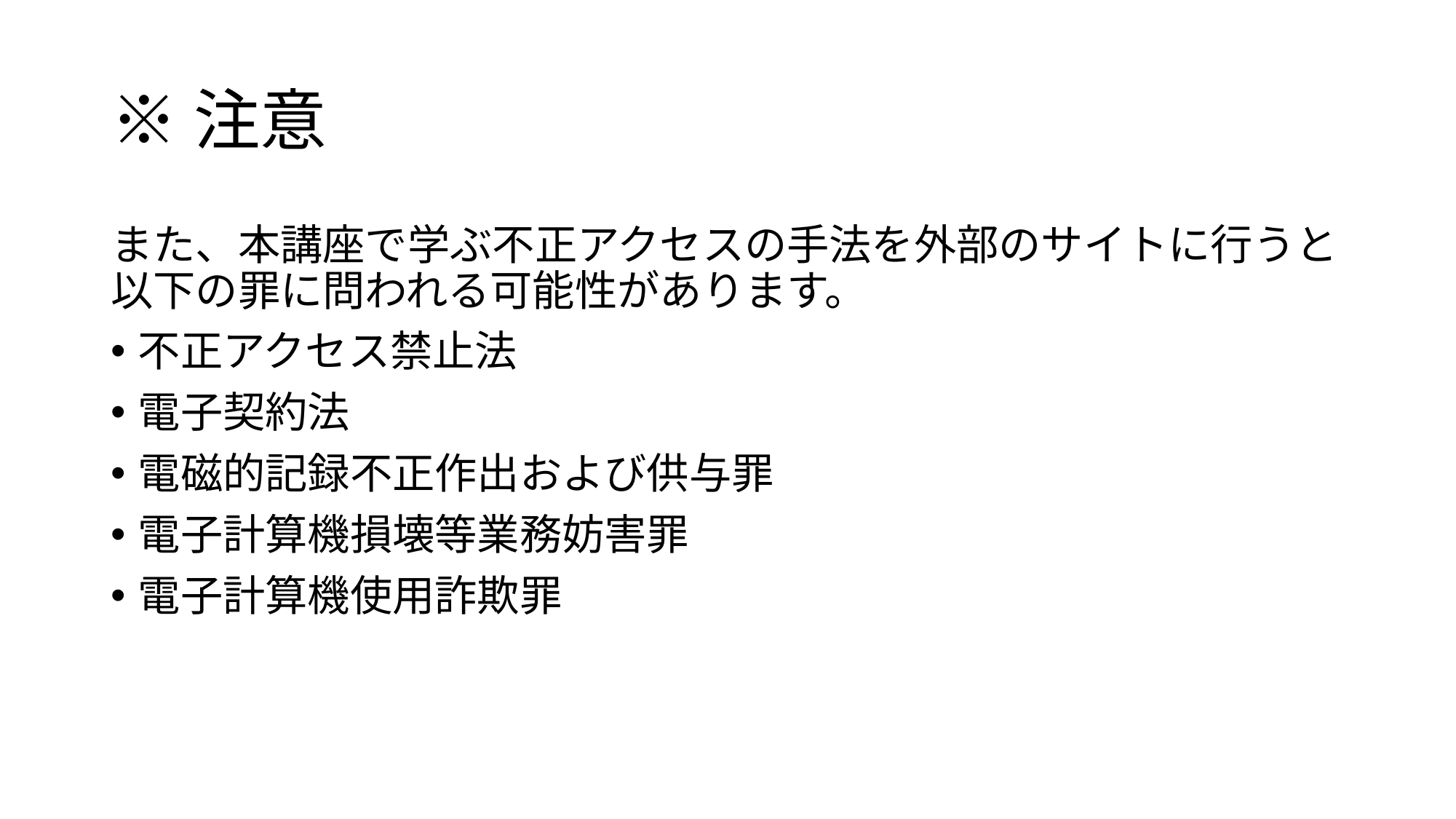

# ※注意
また、本講座で学ぶ不正アクセスの手法を外部のサイトに行うと以下の罪に問われる可能性があります。
不正アクセス禁止法
電子契約法
電磁的記録不正作出および供与罪
電子計算機損壊等業務妨害罪
電子計算機使用詐欺罪